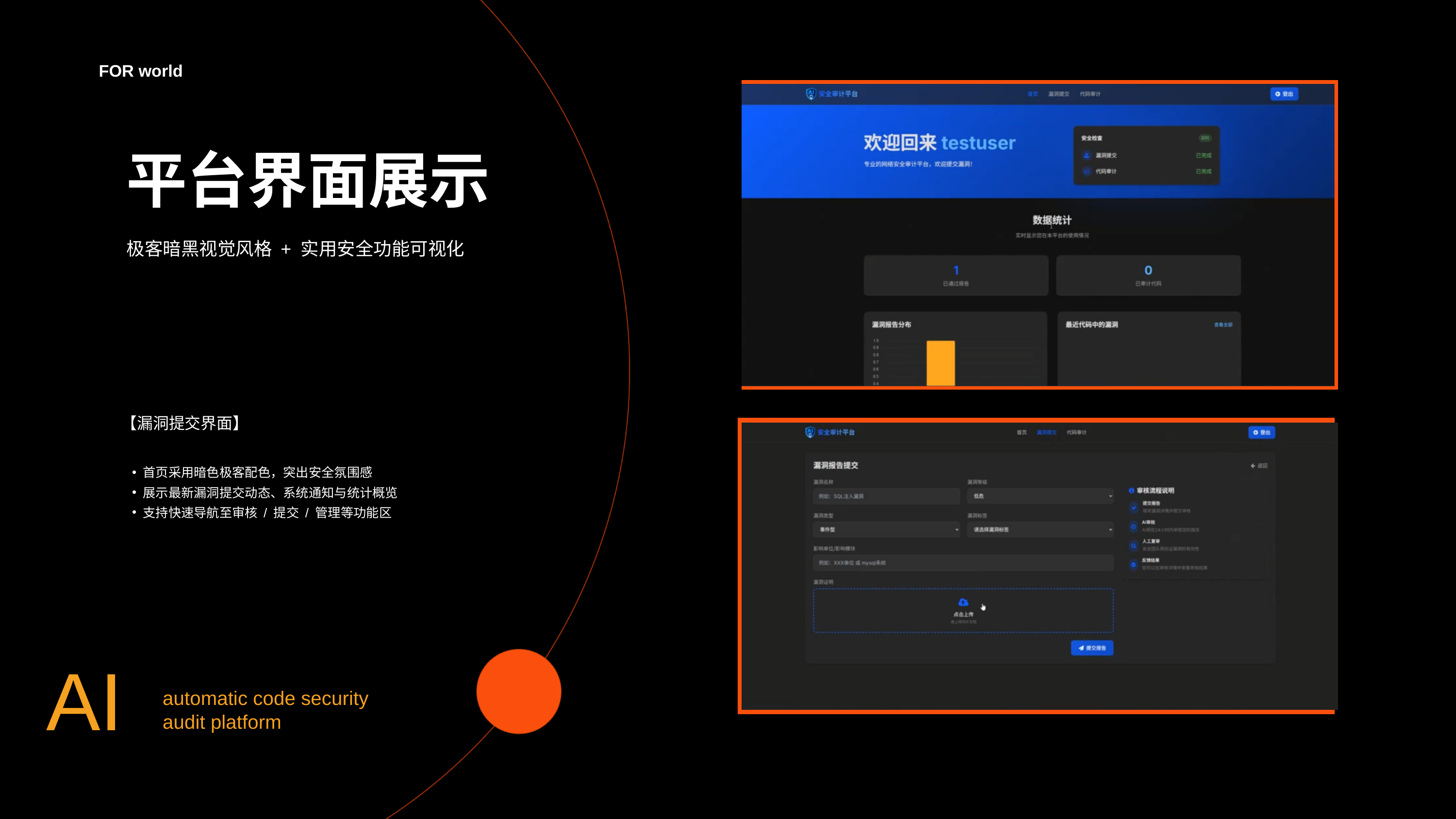

FOR world

平台界面展示
极客暗黑视觉风格 + 实用安全功能可视化
【漏洞提交界面】

首页采用暗色极客配色，突出安全氛围感
展示最新漏洞提交动态、系统通知与统计概览
支持快速导航至审核 / 提交 / 管理等功能区

AI
automatic code security audit platform